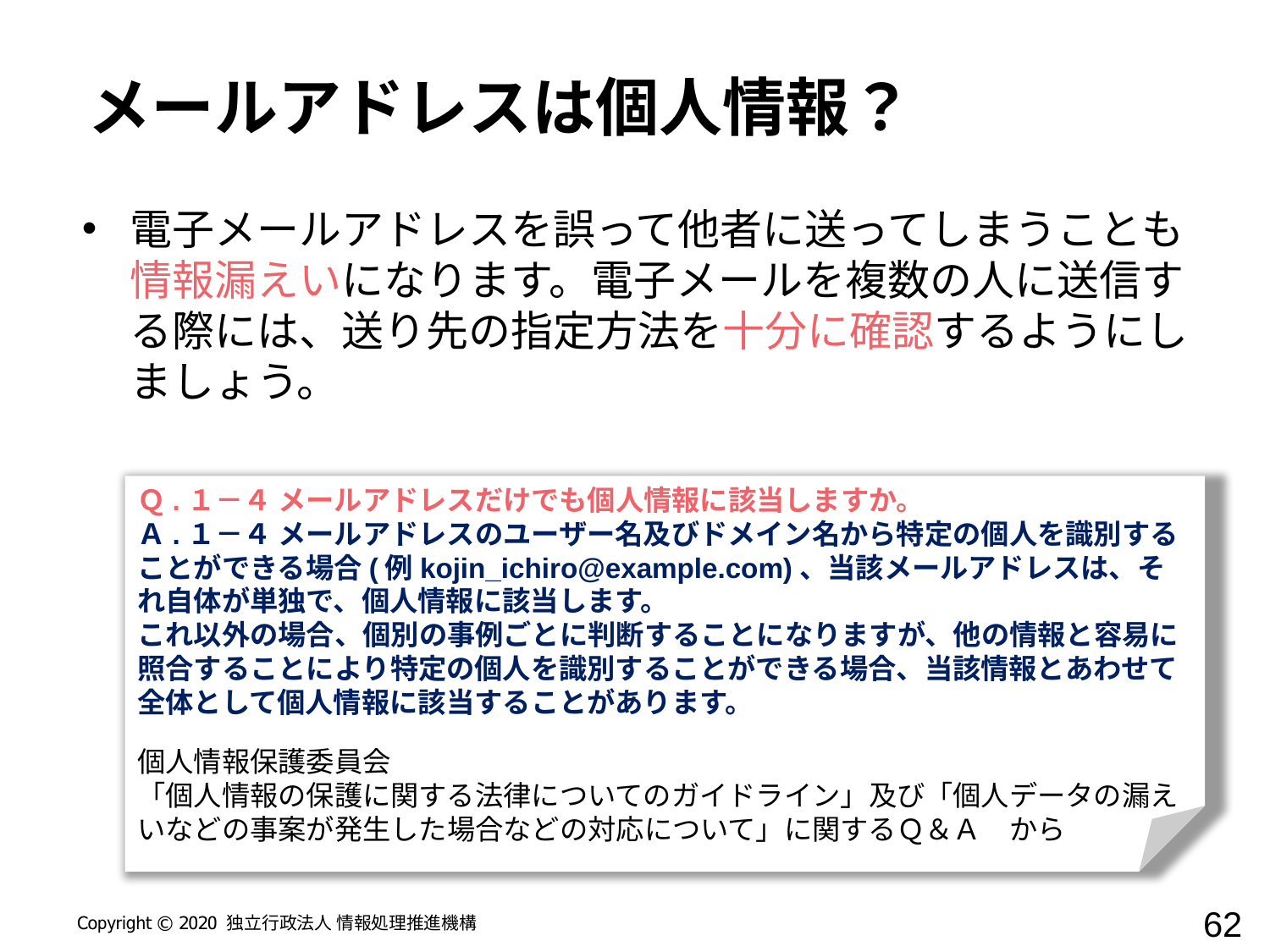

# メールアドレスは個人情報？
電子メールアドレスを誤って他者に送ってしまうことも情報漏えいになります。電子メールを複数の人に送信する際には、送り先の指定方法を十分に確認するようにしましょう。
Ｑ.１－４ メールアドレスだけでも個人情報に該当しますか。
Ａ.１－４ メールアドレスのユーザー名及びドメイン名から特定の個人を識別することができる場合(例kojin_ichiro@example.com)、当該メールアドレスは、それ自体が単独で、個人情報に該当します。
これ以外の場合、個別の事例ごとに判断することになりますが、他の情報と容易に照合することにより特定の個人を識別することができる場合、当該情報とあわせて全体として個人情報に該当することがあります。

個人情報保護委員会
「個人情報の保護に関する法律についてのガイドライン」及び「個人データの漏えいなどの事案が発生した場合などの対応について」に関するＱ＆Ａ　から